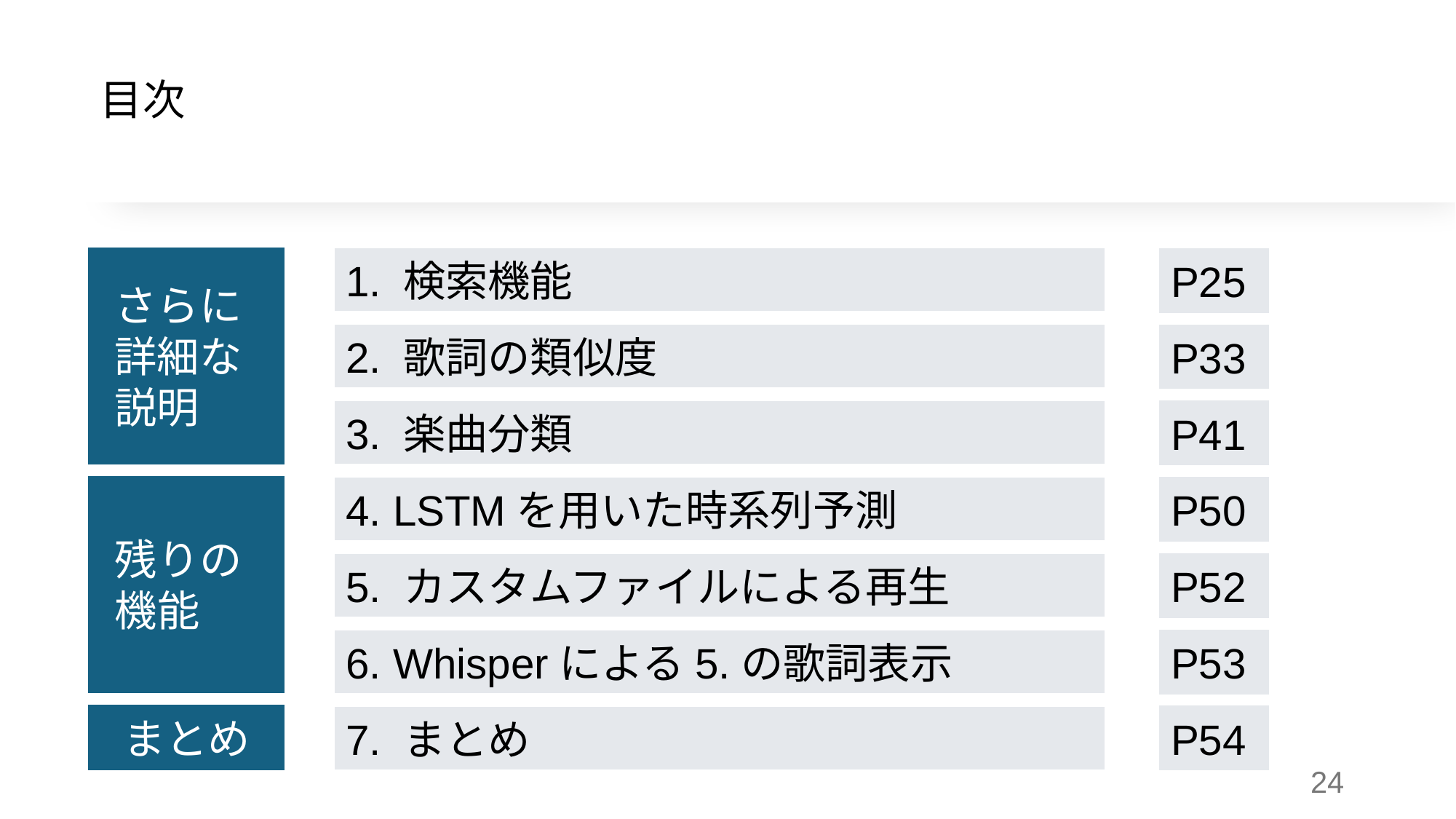

# 目次

1. 検索機能
P25
さらに詳細な説明
2. 歌詞の類似度
P33
3. 楽曲分類
P41

4. LSTMを用いた時系列予測
P50
残りの機能
P52
5. カスタムファイルによる再生
P53
6. Whisperによる5.の歌詞表示
まとめ
P54
7. まとめ
24